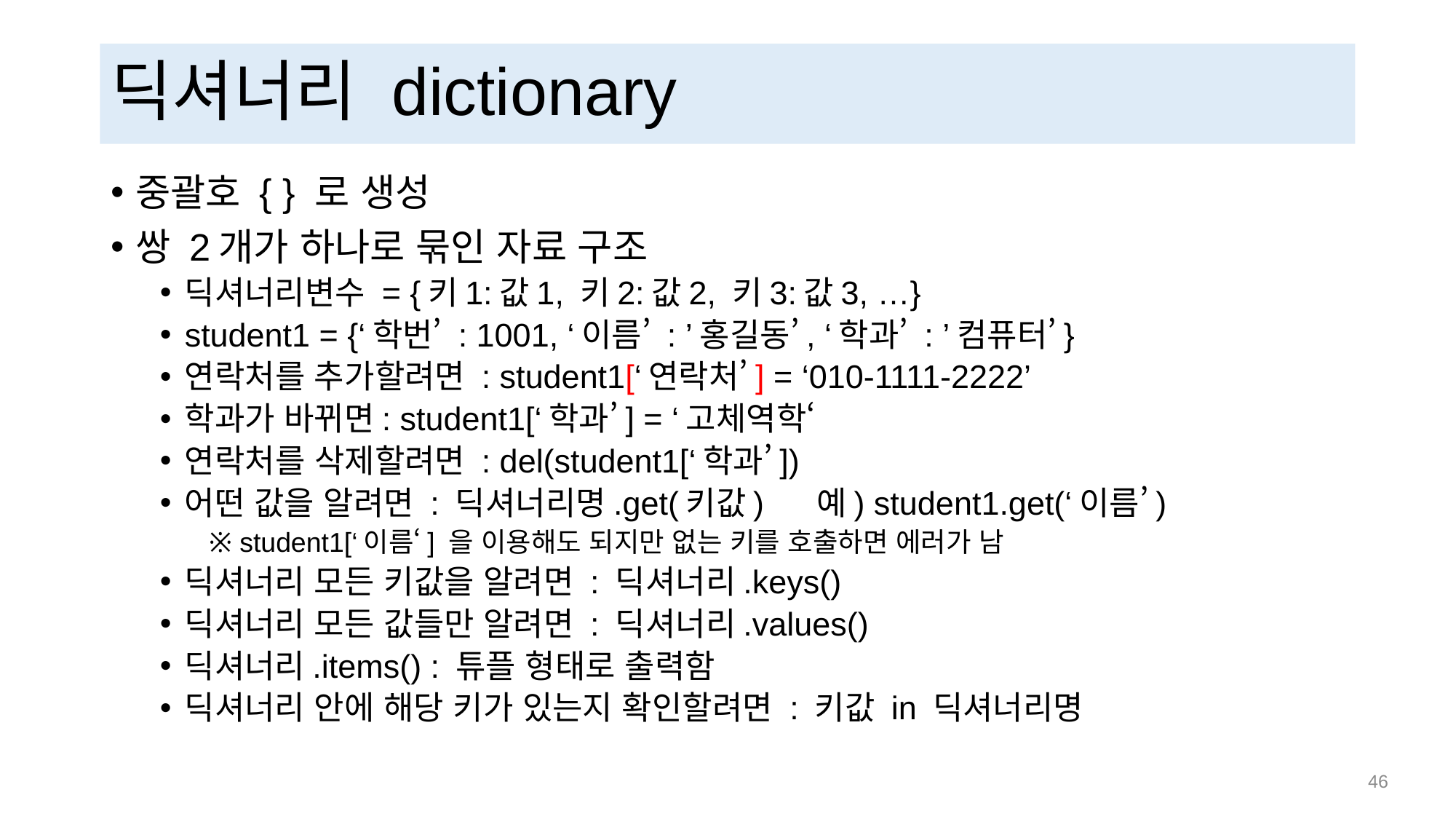

# 딕셔너리 dictionary
중괄호 { } 로 생성
쌍 2개가 하나로 묶인 자료 구조
딕셔너리변수 = {키1:값1, 키2:값2, 키3:값3, …}
student1 = {‘학번’ : 1001, ‘이름’ : ’홍길동’, ‘학과’ : ’컴퓨터’}
연락처를 추가할려면 : student1[‘연락처’] = ‘010-1111-2222’
학과가 바뀌면: student1[‘학과’] = ‘고체역학‘
연락처를 삭제할려면 : del(student1[‘학과’])
어떤 값을 알려면 : 딕셔너리명.get(키값)     예) student1.get(‘이름’)
※ student1[‘이름‘] 을 이용해도 되지만 없는 키를 호출하면 에러가 남
딕셔너리 모든 키값을 알려면 : 딕셔너리.keys()
딕셔너리 모든 값들만 알려면 : 딕셔너리.values()
딕셔너리.items() : 튜플 형태로 출력함
딕셔너리 안에 해당 키가 있는지 확인할려면 : 키값 in 딕셔너리명

 46